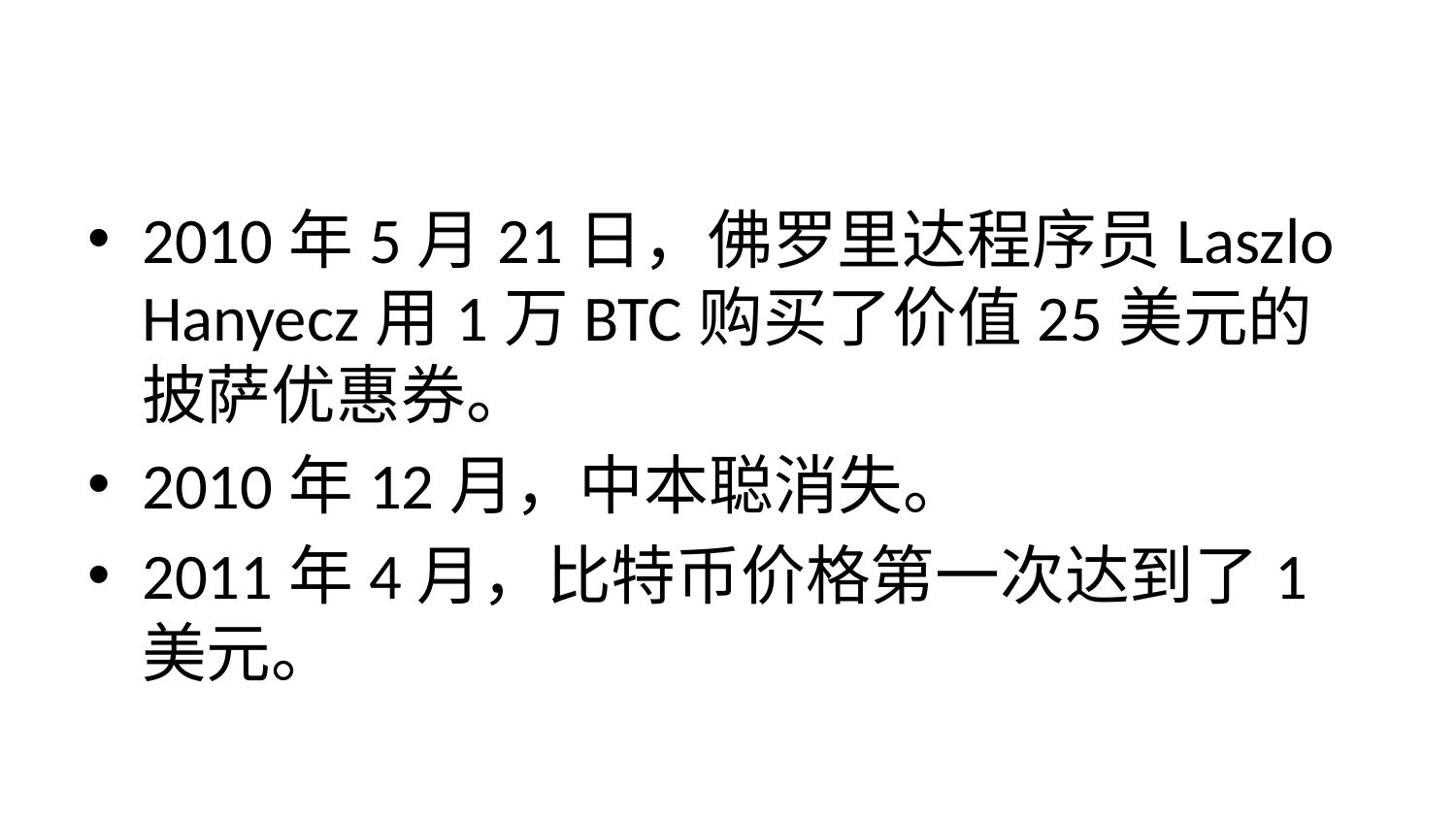

2010年5月21日，佛罗里达程序员Laszlo Hanyecz用1万BTC购买了价值25美元的披萨优惠券。
2010年12月，中本聪消失。
2011年4月，比特币价格第一次达到了1美元。